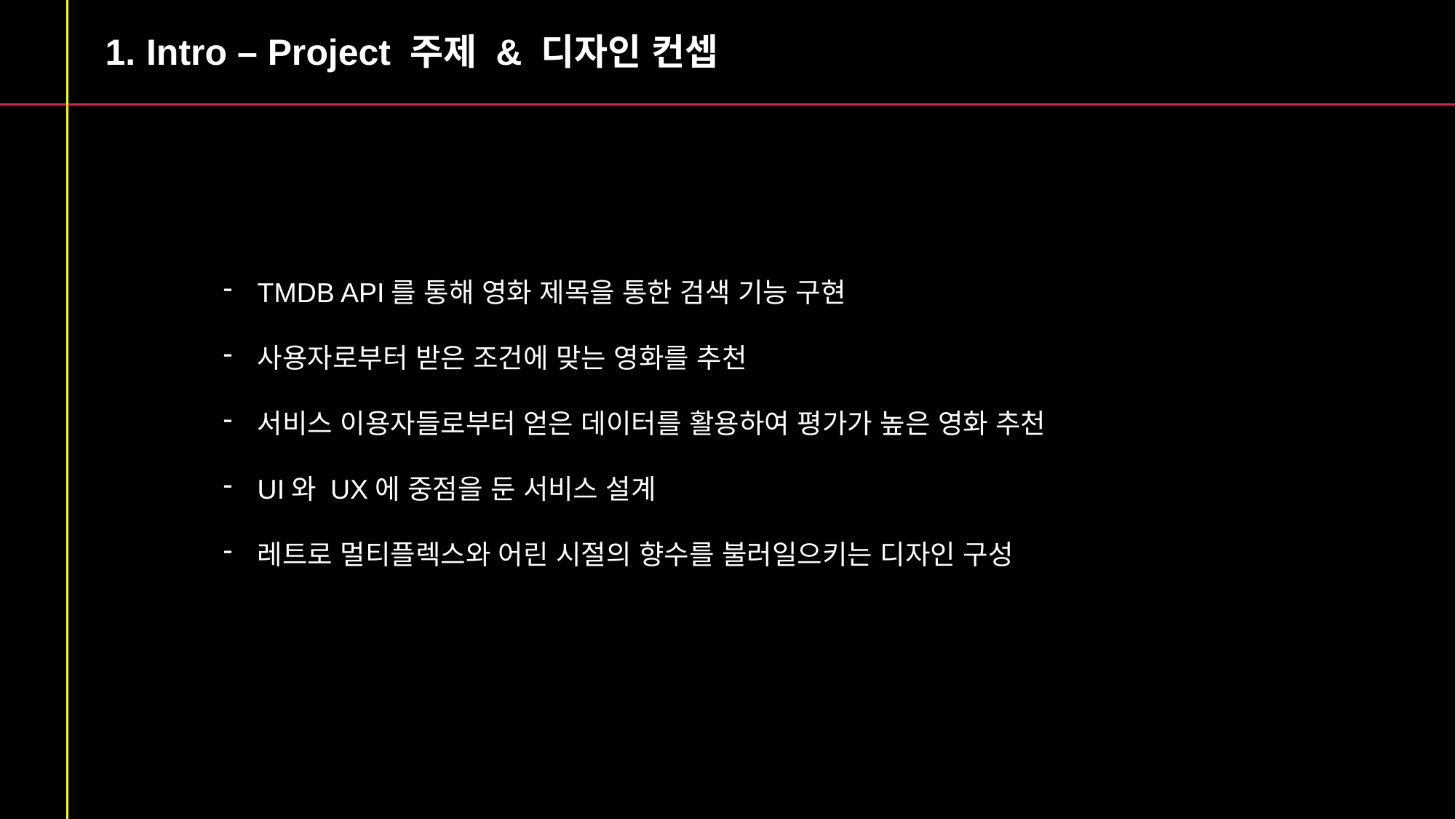

Intro – Project 주제 & 디자인 컨셉
TMDB API를 통해 영화 제목을 통한 검색 기능 구현

사용자로부터 받은 조건에 맞는 영화를 추천

서비스 이용자들로부터 얻은 데이터를 활용하여 평가가 높은 영화 추천

UI와 UX에 중점을 둔 서비스 설계

레트로 멀티플렉스와 어린 시절의 향수를 불러일으키는 디자인 구성